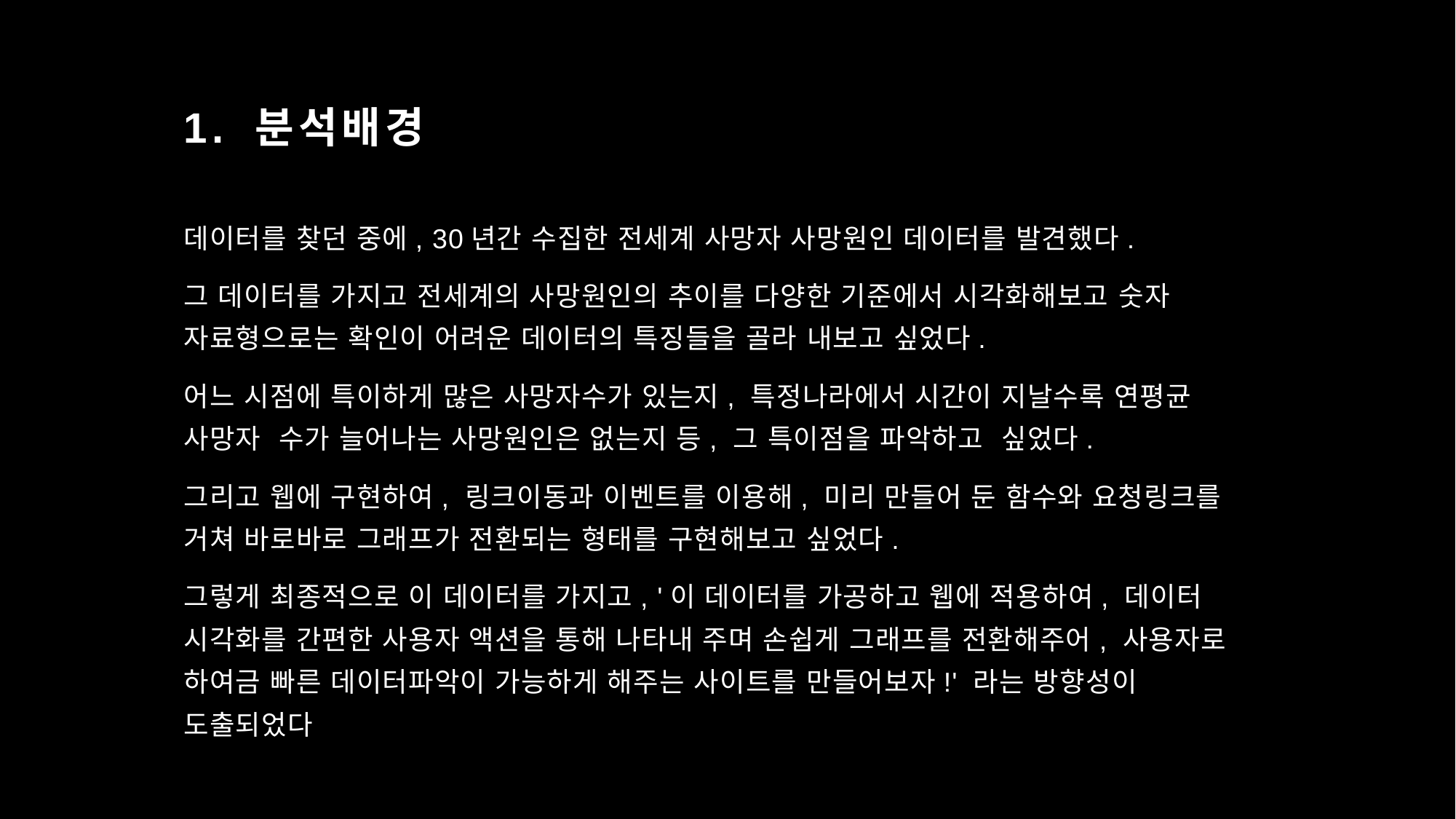

# 1. 분석배경
데이터를 찾던 중에, 30년간 수집한 전세계 사망자 사망원인 데이터를 발견했다.
그 데이터를 가지고 전세계의 사망원인의 추이를 다양한 기준에서 시각화해보고 숫자 자료형으로는 확인이 어려운 데이터의 특징들을 골라 내보고 싶었다.
어느 시점에 특이하게 많은 사망자수가 있는지, 특정나라에서 시간이 지날수록 연평균 사망자  수가 늘어나는 사망원인은 없는지 등, 그 특이점을 파악하고  싶었다.
그리고 웹에 구현하여, 링크이동과 이벤트를 이용해, 미리 만들어 둔 함수와 요청링크를 거쳐 바로바로 그래프가 전환되는 형태를 구현해보고 싶었다.
그렇게 최종적으로 이 데이터를 가지고, '이 데이터를 가공하고 웹에 적용하여, 데이터 시각화를 간편한 사용자 액션을 통해 나타내 주며 손쉽게 그래프를 전환해주어, 사용자로 하여금 빠른 데이터파악이 가능하게 해주는 사이트를 만들어보자!' 라는 방향성이 도출되었다